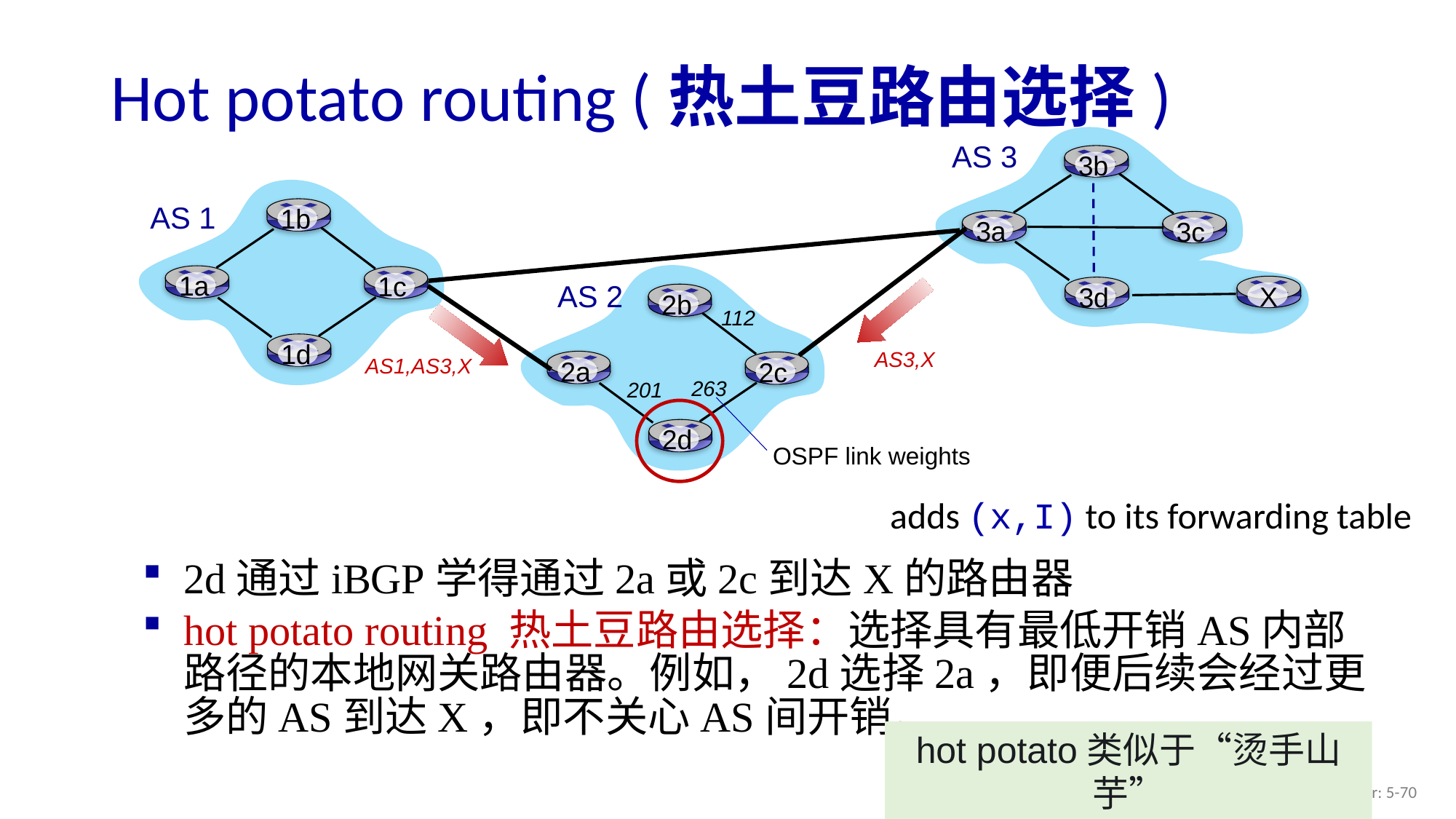

# Hot potato routing (热土豆路由选择)

AS 3
3b

3a

3c

3d

1b

1a

1c

1d

AS 1

2b

2a

2c

2d

AS 2

  X

AS3,X
112

AS1,AS3,X
263
201

OSPF link weights
adds (x,I) to its forwarding table
2d通过iBGP学得通过2a或2c到达X的路由器
hot potato routing 热土豆路由选择：选择具有最低开销AS内部路径的本地网关路由器。例如，2d选择2a，即便后续会经过更多的AS到达X，即不关心AS间开销。
hot potato类似于“烫手山芋”
Network Layer: 5-70